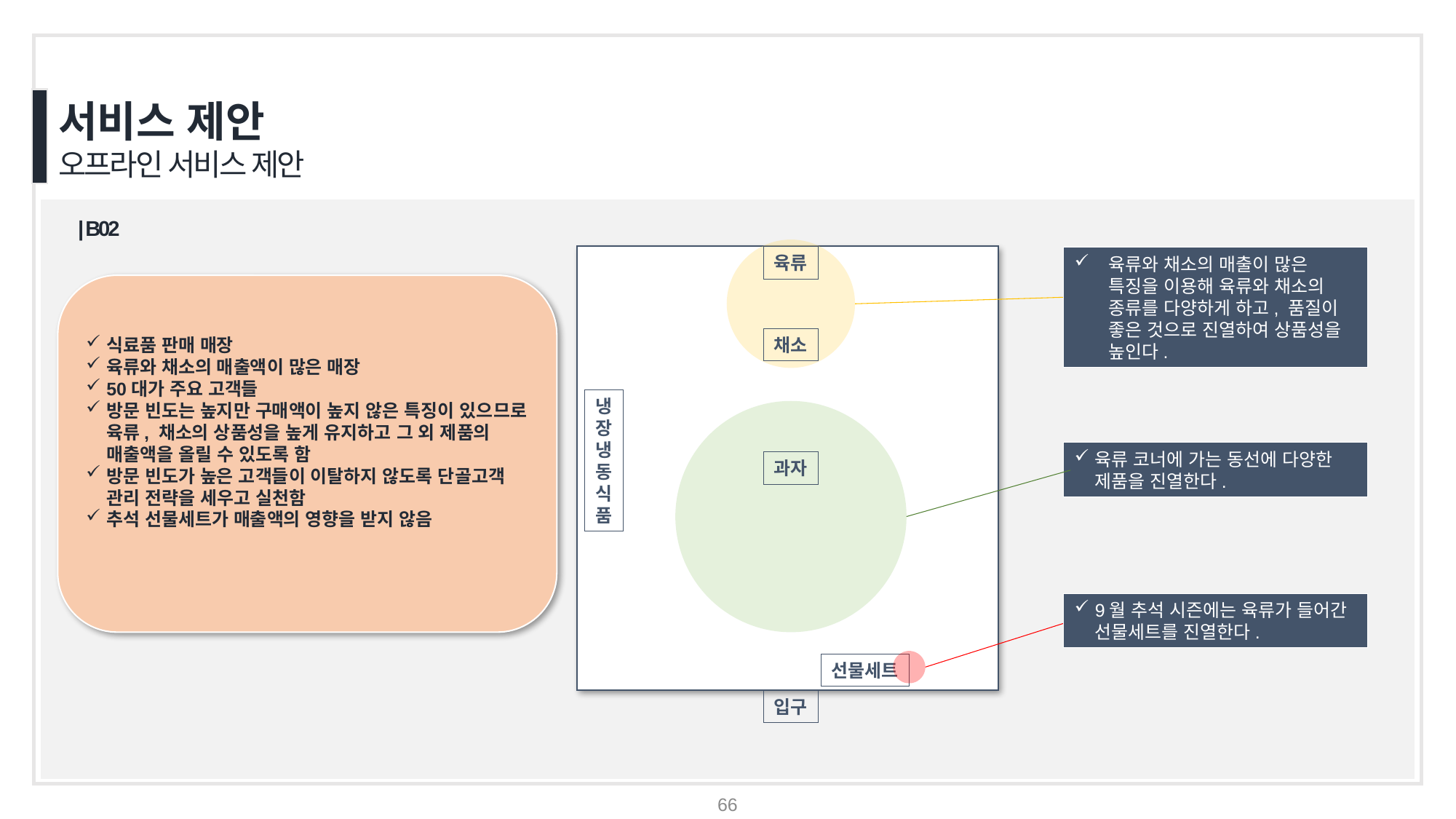

서비스 제안
오프라인 서비스 제안
| B02

육류

육류와 채소의 매출이 많은 특징을 이용해 육류와 채소의 종류를 다양하게 하고, 품질이 좋은 것으로 진열하여 상품성을 높인다.
식료품 판매 매장
육류와 채소의 매출액이 많은 매장
50대가 주요 고객들
방문 빈도는 높지만 구매액이 높지 않은 특징이 있으므로 육류, 채소의 상품성을 높게 유지하고 그 외 제품의 매출액을 올릴 수 있도록 함
방문 빈도가 높은 고객들이 이탈하지 않도록 단골고객 관리 전략을 세우고 실천함
추석 선물세트가 매출액의 영향을 받지 않음

채소
냉
장
냉
동
식
품

육류 코너에 가는 동선에 다양한 제품을 진열한다.
과자
9월 추석 시즌에는 육류가 들어간 선물세트를 진열한다.

선물세트
입구
66